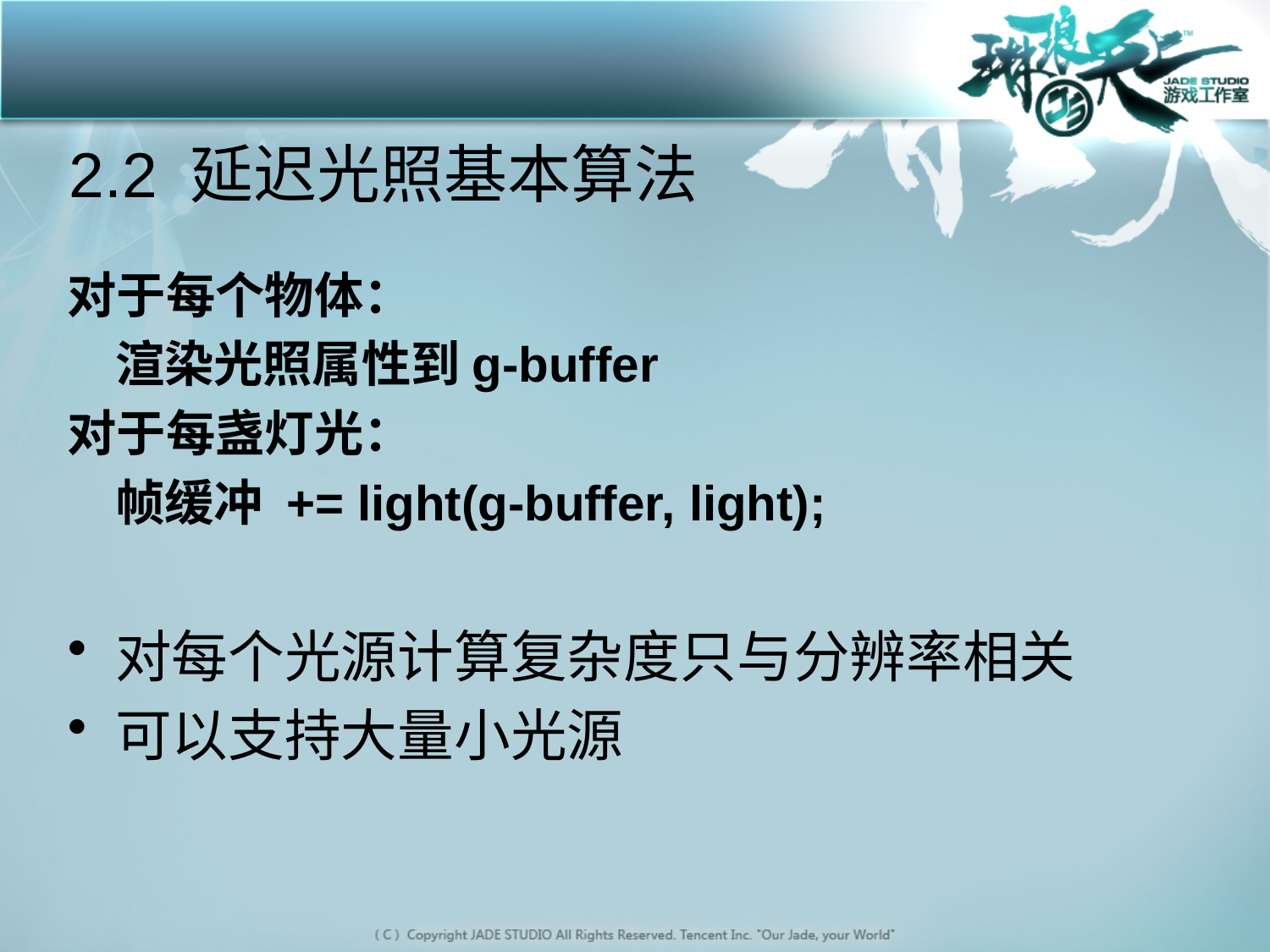

# 2.2 延迟光照基本算法
对于每个物体：
	渲染光照属性到g-buffer
对于每盏灯光：
	帧缓冲 += light(g-buffer, light);

对每个光源计算复杂度只与分辨率相关
可以支持大量小光源